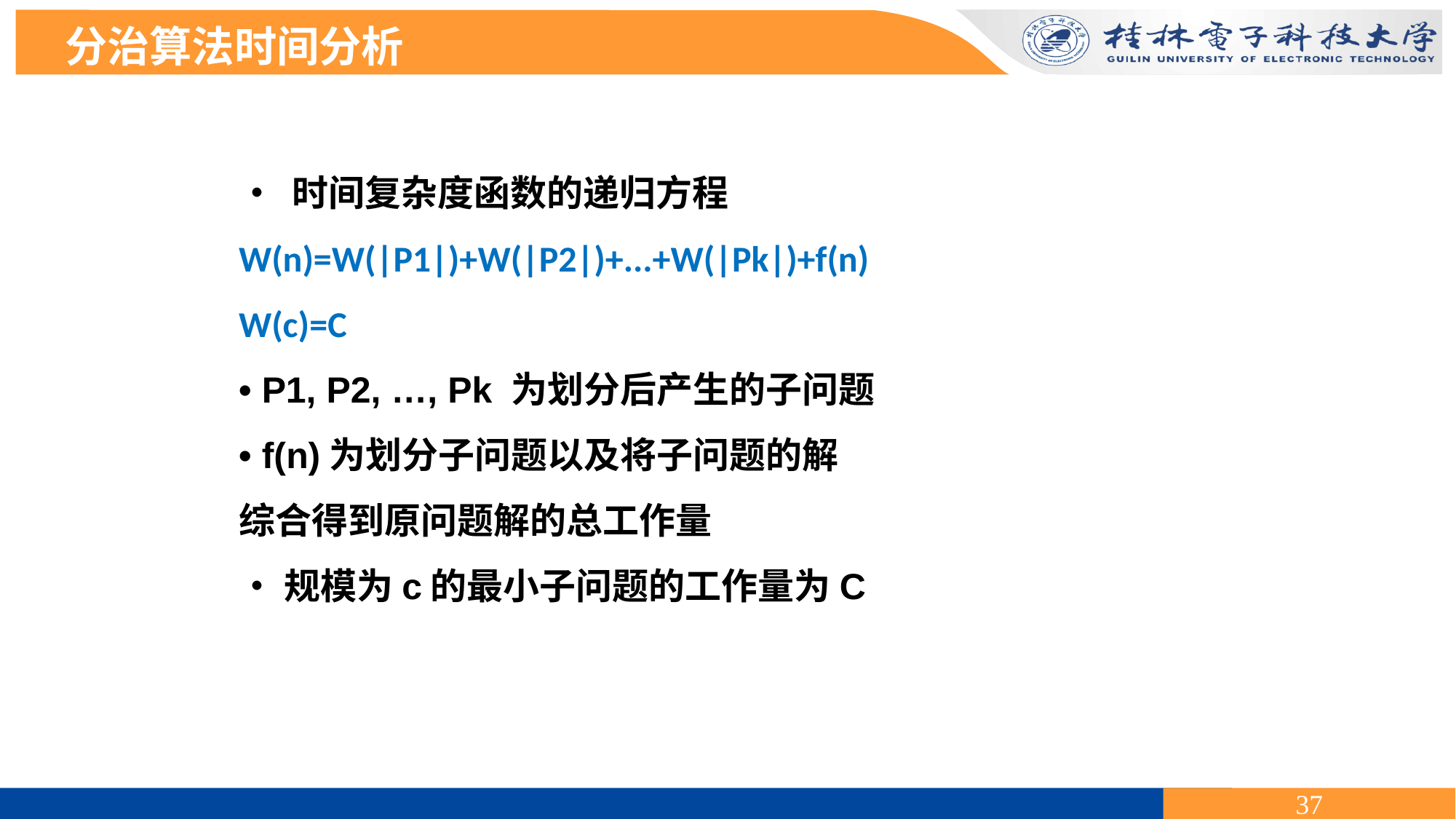

分治算法时间分析
• 时间复杂度函数的递归方程
W(n)=W(|P1|)+W(|P2|)+...+W(|Pk|)+f(n)
W(c)=C
• P1, P2, …, Pk 为划分后产生的子问题
• f(n)为划分子问题以及将子问题的解
综合得到原问题解的总工作量
•规模为c的最小子问题的工作量为C